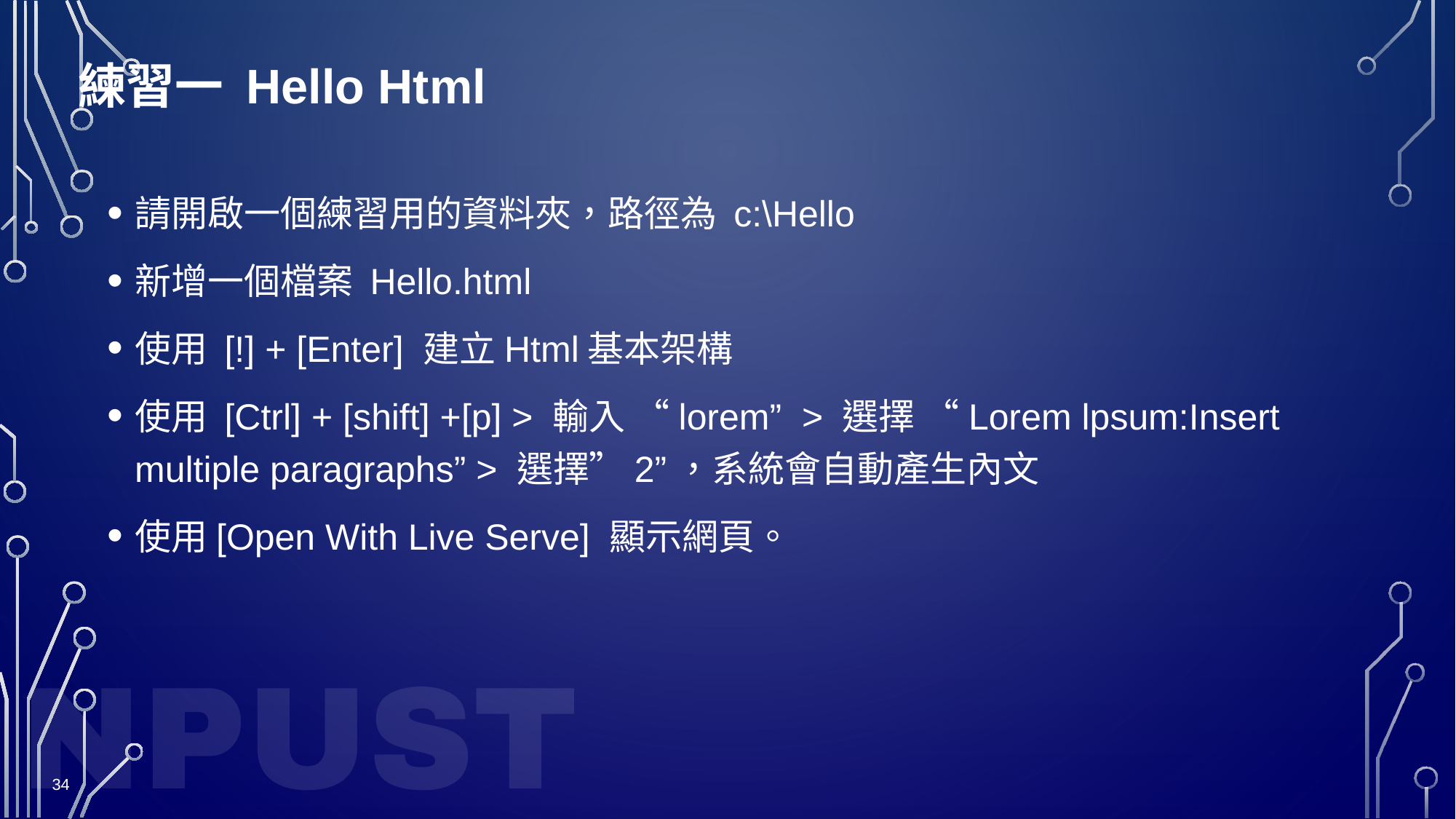

# 練習一 Hello Html
請開啟一個練習用的資料夾，路徑為 c:\Hello
新增一個檔案 Hello.html
使用 [!] + [Enter] 建立Html基本架構
使用 [Ctrl] + [shift] +[p] > 輸入 “lorem”  > 選擇 “Lorem lpsum:Insert multiple paragraphs” > 選擇”2”，系統會自動產生內文
使用[Open With Live Serve] 顯示網頁。

34